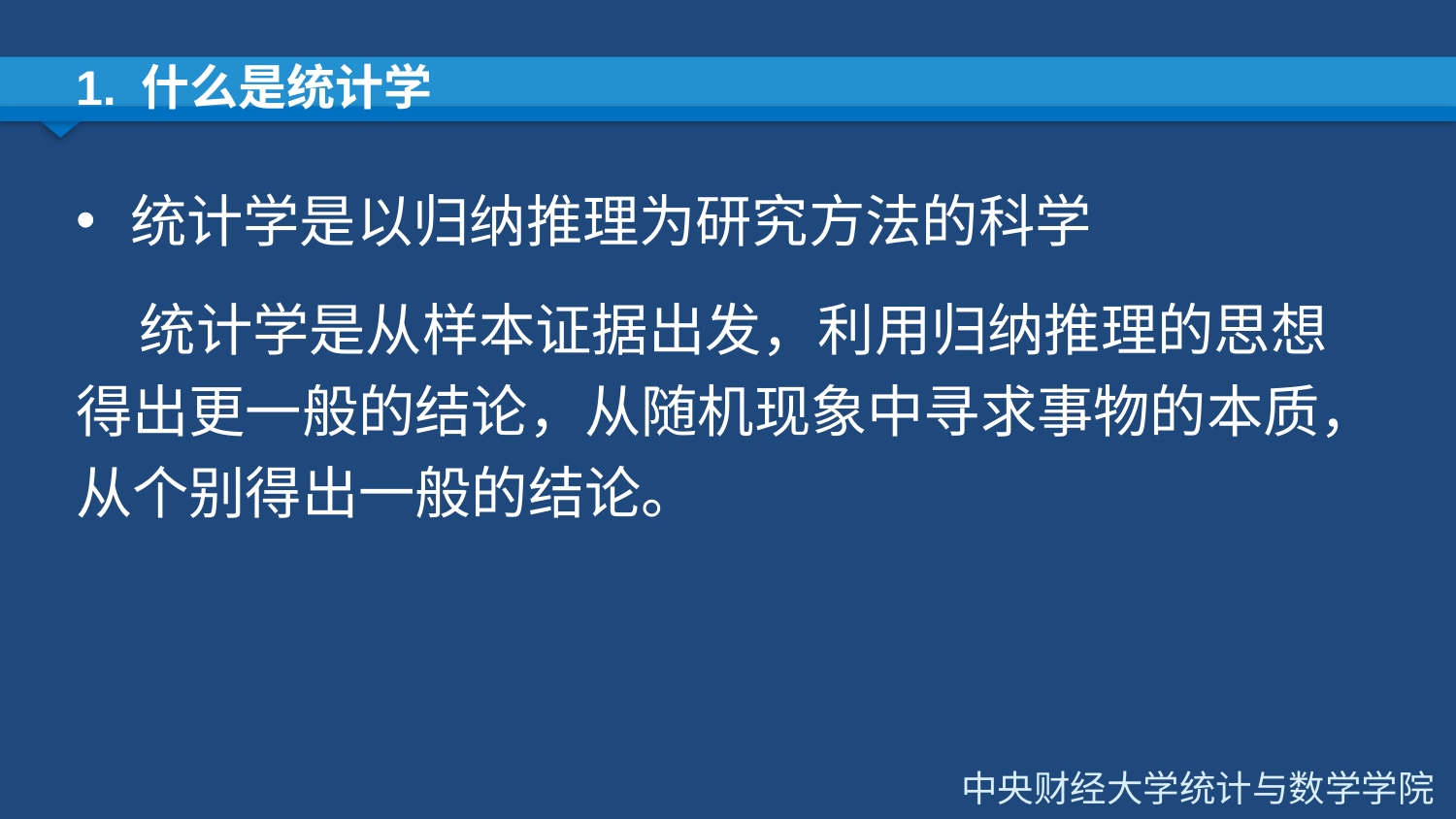

# 1. 什么是统计学
统计学是以归纳推理为研究方法的科学
    统计学是从样本证据出发，利用归纳推理的思想得出更一般的结论，从随机现象中寻求事物的本质，从个别得出一般的结论。